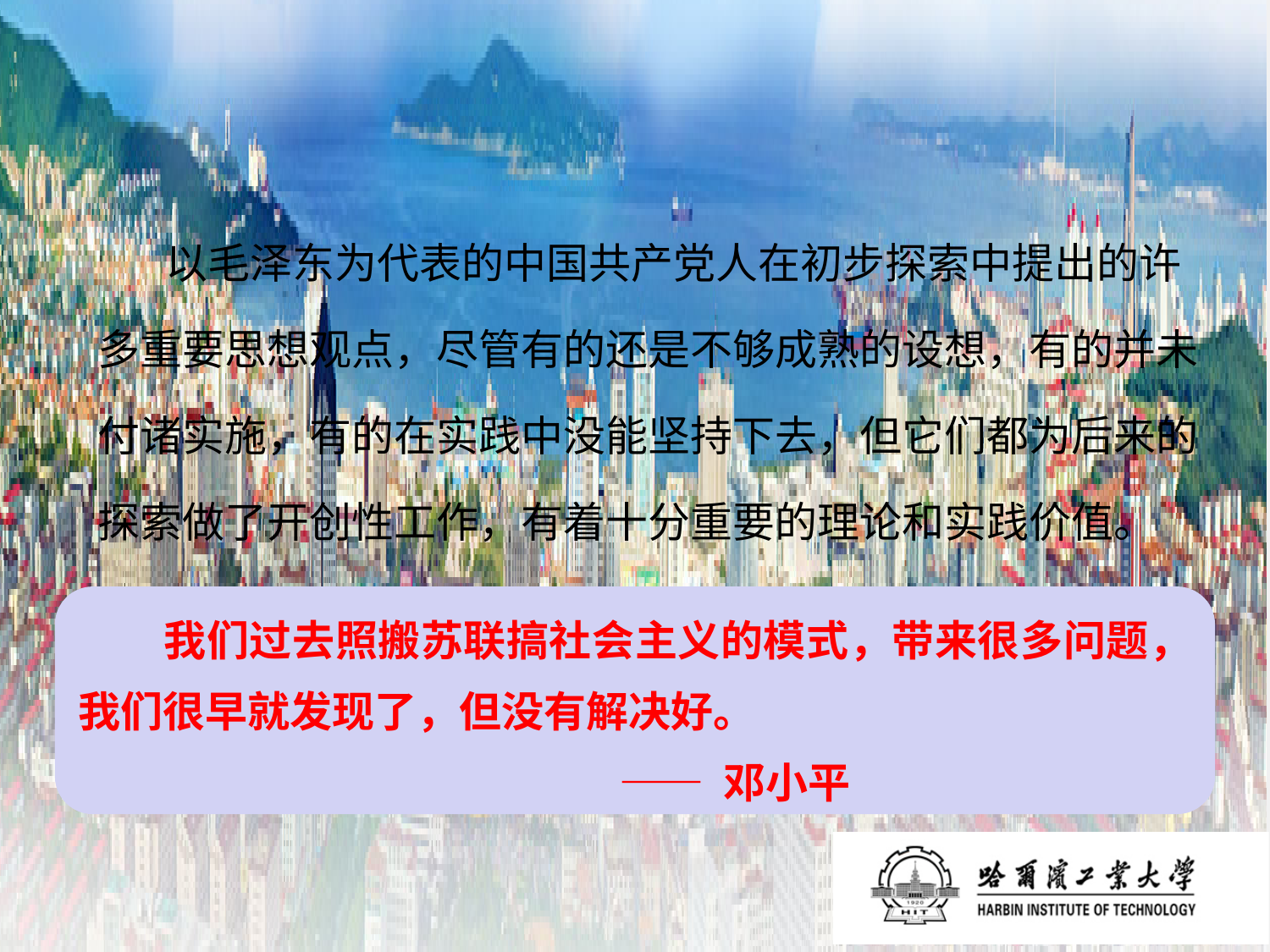

以毛泽东为代表的中国共产党人在初步探索中提出的许多重要思想观点，尽管有的还是不够成熟的设想，有的并未付诸实施，有的在实践中没能坚持下去，但它们都为后来的探索做了开创性工作，有着十分重要的理论和实践价值。
          我们过去照搬苏联搞社会主义的模式，带来很多问题，我们很早就发现了，但没有解决好。
                     —— 邓小平